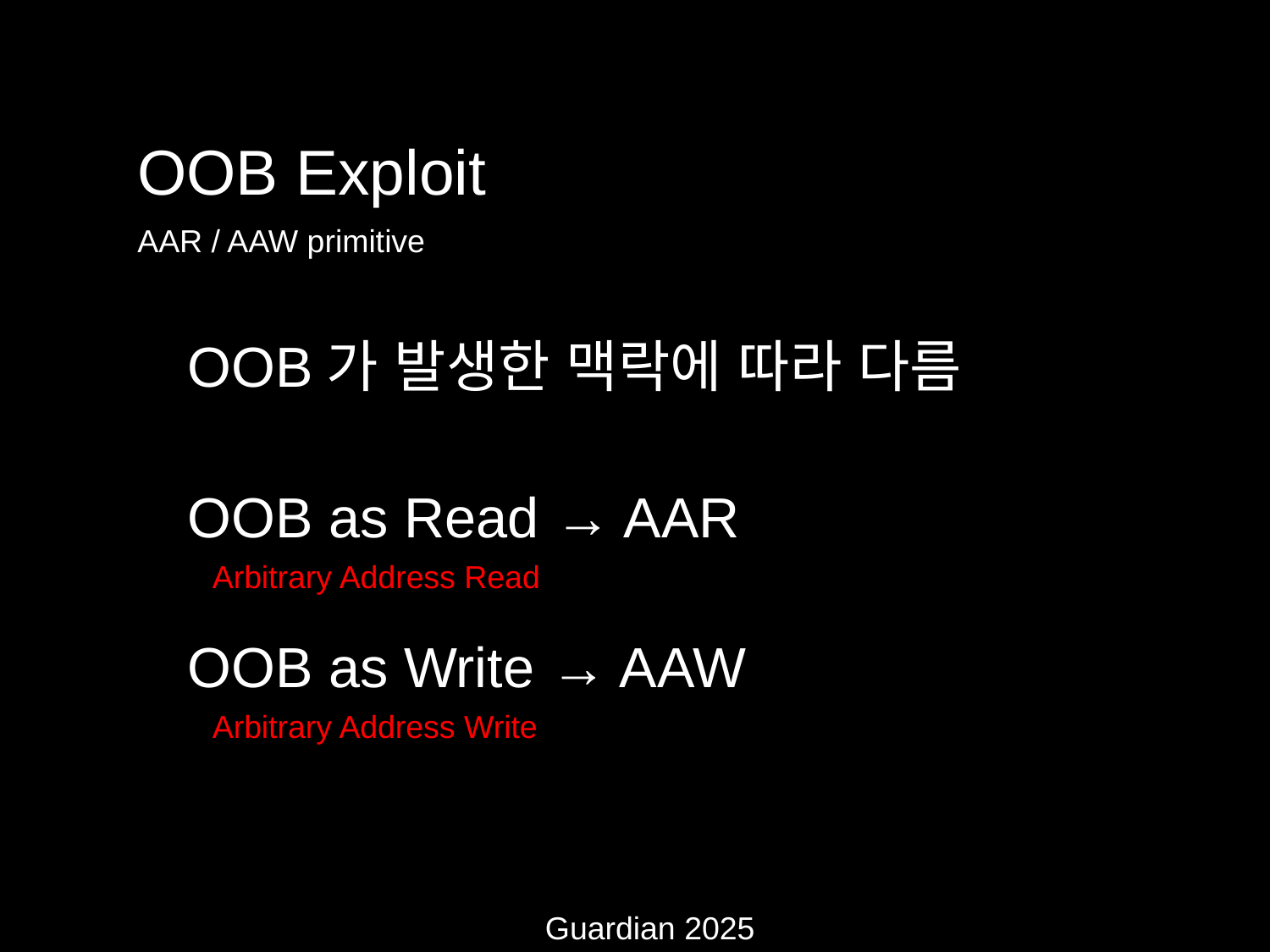

OOB Exploit
AAR / AAW primitive
OOB가 발생한 맥락에 따라 다름
OOB as Read → AAR
Arbitrary Address Read
OOB as Write → AAW
Arbitrary Address Write